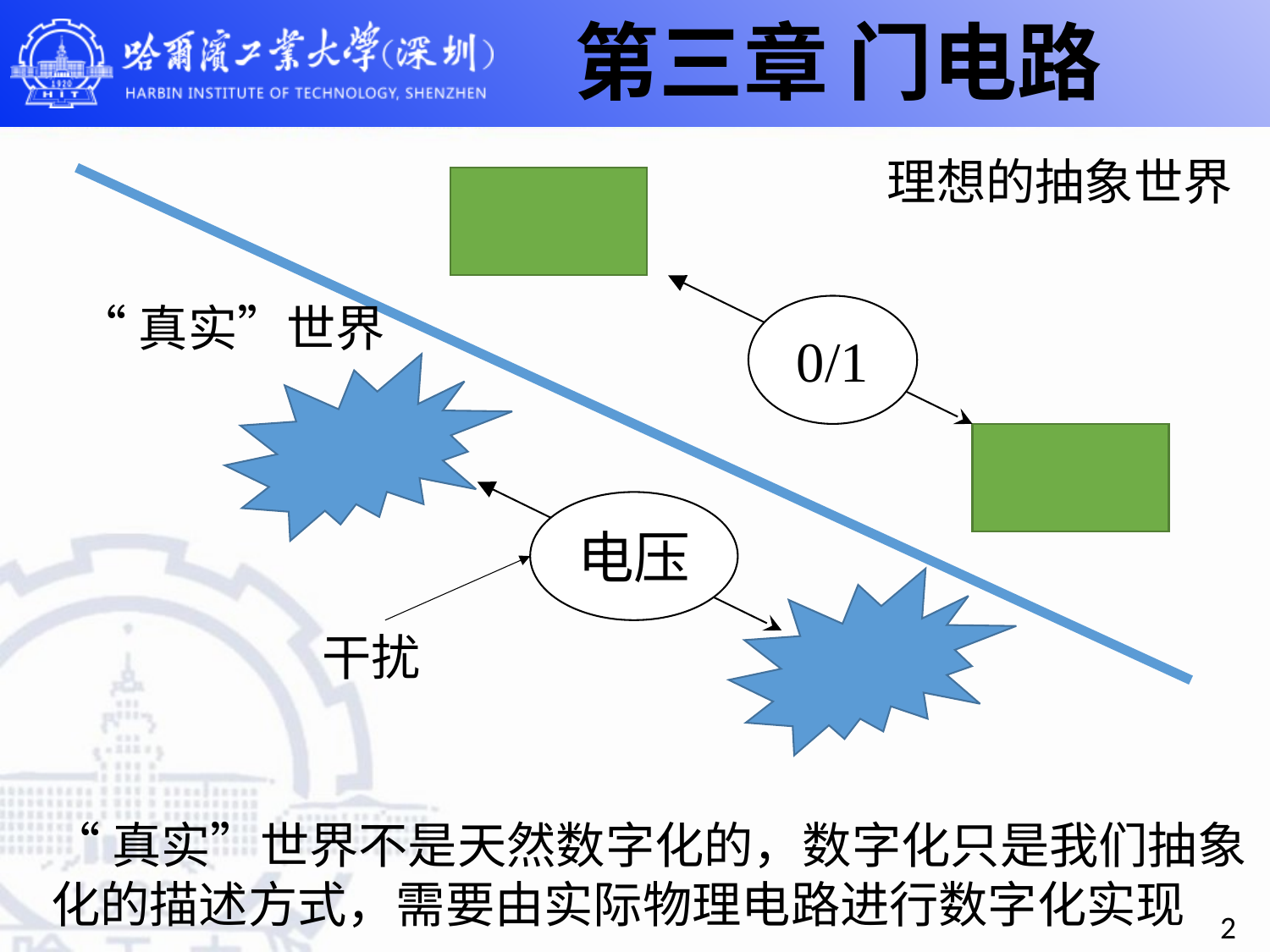

第三章 门电路
理想的抽象世界

“真实”世界
0/1

电压

干扰
“真实”世界不是天然数字化的，数字化只是我们抽象化的描述方式，需要由实际物理电路进行数字化实现